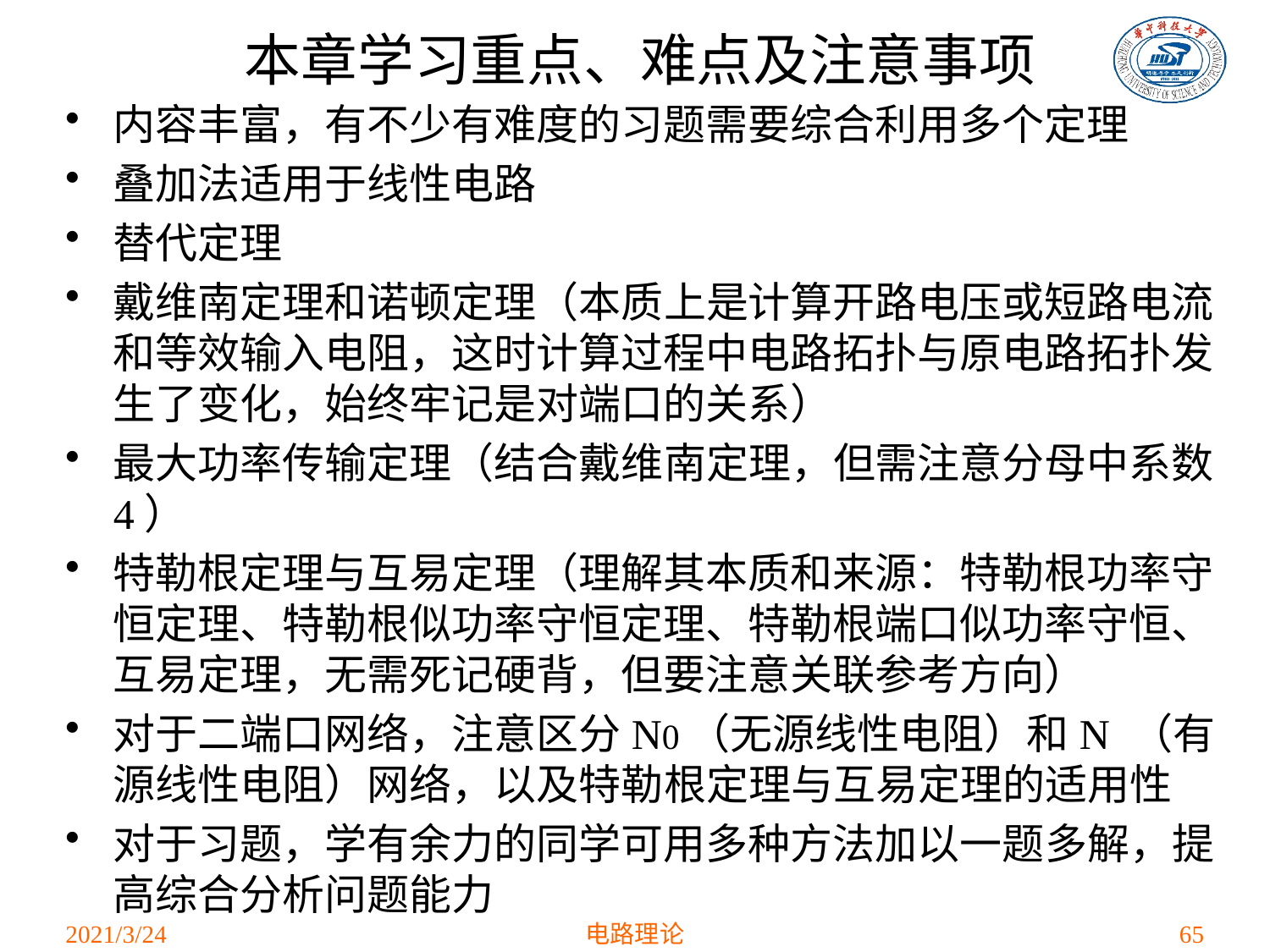

# 本章学习重点、难点及注意事项
内容丰富，有不少有难度的习题需要综合利用多个定理
叠加法适用于线性电路
替代定理
戴维南定理和诺顿定理（本质上是计算开路电压或短路电流和等效输入电阻，这时计算过程中电路拓扑与原电路拓扑发生了变化，始终牢记是对端口的关系）
最大功率传输定理（结合戴维南定理，但需注意分母中系数4）
特勒根定理与互易定理（理解其本质和来源：特勒根功率守恒定理、特勒根似功率守恒定理、特勒根端口似功率守恒、互易定理，无需死记硬背，但要注意关联参考方向）
对于二端口网络，注意区分N0（无源线性电阻）和N （有源线性电阻）网络，以及特勒根定理与互易定理的适用性
对于习题，学有余力的同学可用多种方法加以一题多解，提高综合分析问题能力
2021/3/24
电路理论
65